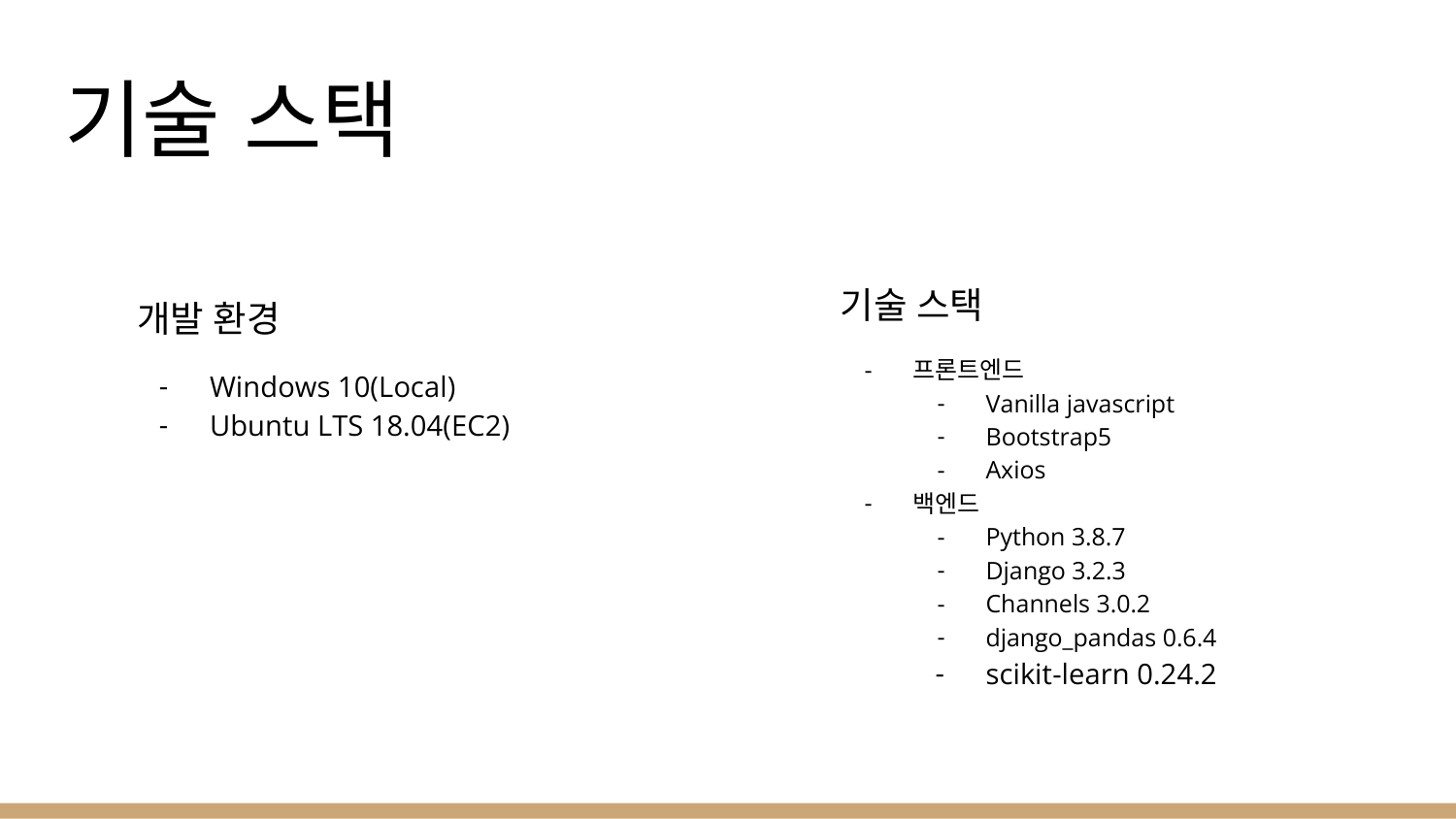

# 기술 스택

기술 스택
프론트엔드
Vanilla javascript
Bootstrap5
Axios
백엔드
Python 3.8.7
Django 3.2.3
Channels 3.0.2
django_pandas 0.6.4
scikit-learn 0.24.2

개발 환경
Windows 10(Local)
Ubuntu LTS 18.04(EC2)